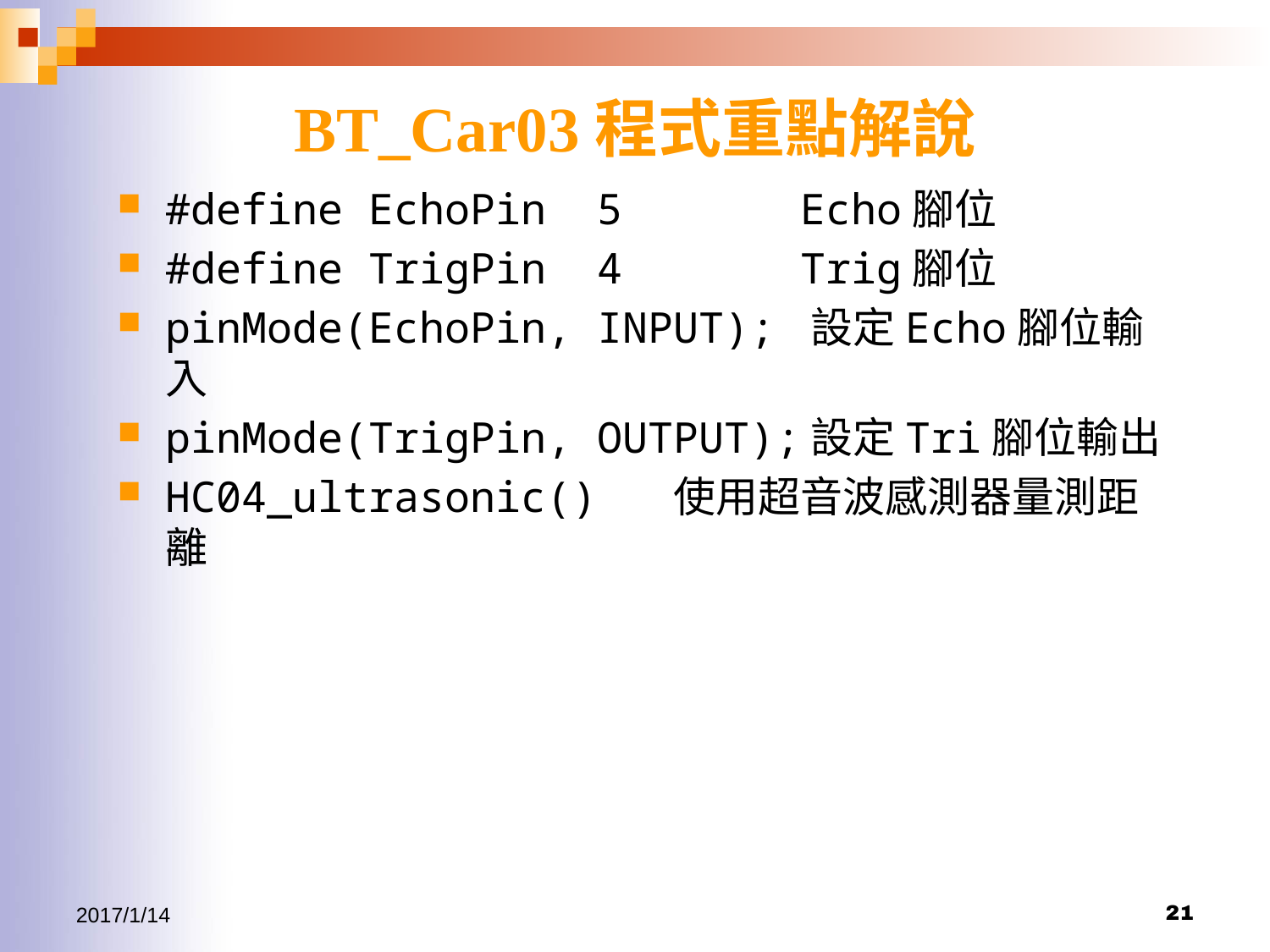

# BT_Car03程式重點解說
#define EchoPin  5     	Echo腳位
#define TrigPin  4 		Trig腳位
pinMode(EchoPin, INPUT); 設定Echo腳位輸入
pinMode(TrigPin, OUTPUT);設定Tri腳位輸出
HC04_ultrasonic()	使用超音波感測器量測距離
2017/1/14
21